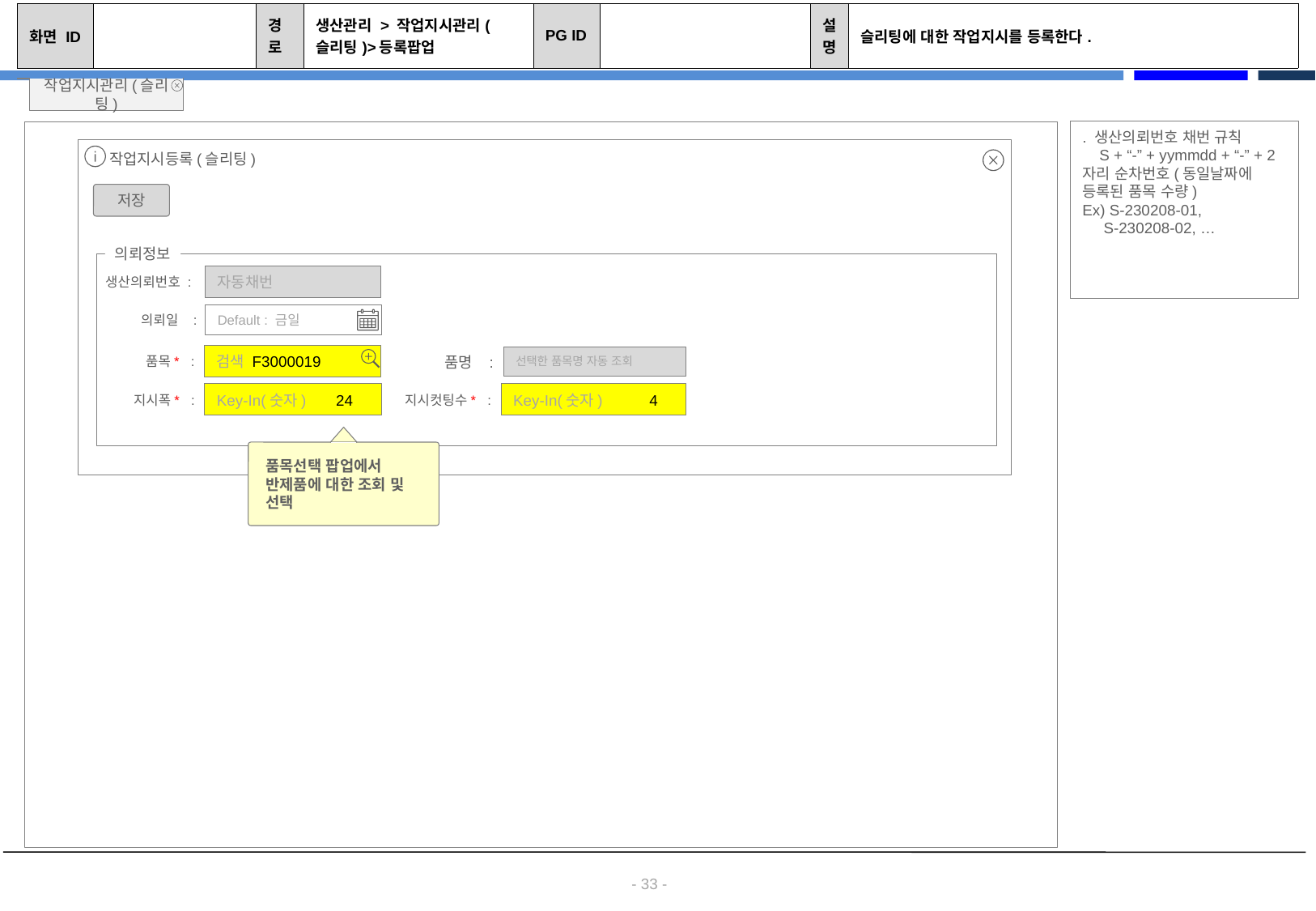

| 화면 ID |  | 경로 | 생산관리 > 작업지시관리(슬리팅)>등록팝업 | PG ID |  | 설명 | 슬리팅에 대한 작업지시를 등록한다. |
| --- | --- | --- | --- | --- | --- | --- | --- |
작업지시관리(슬리팅)

. 생산의뢰번호 채번 규칙
    S + “-” + yymmdd + “-” + 2자리 순차번호(동일날짜에 등록된 품목 수량)
Ex) S-230208-01,
     S-230208-02, …

작업지시등록(슬리팅)

저장
의뢰정보

자동채번
생산의뢰번호 :
Default : 금일
의뢰일   :

검색 F3000019
품목*   :
품명   :
선택한 품목명 자동 조회

Key-In(숫자)       24
지시폭*   :
Key-In(숫자)           4
지시컷팅수*   :

품목선택 팝업에서 반제품에 대한 조회 및 선택